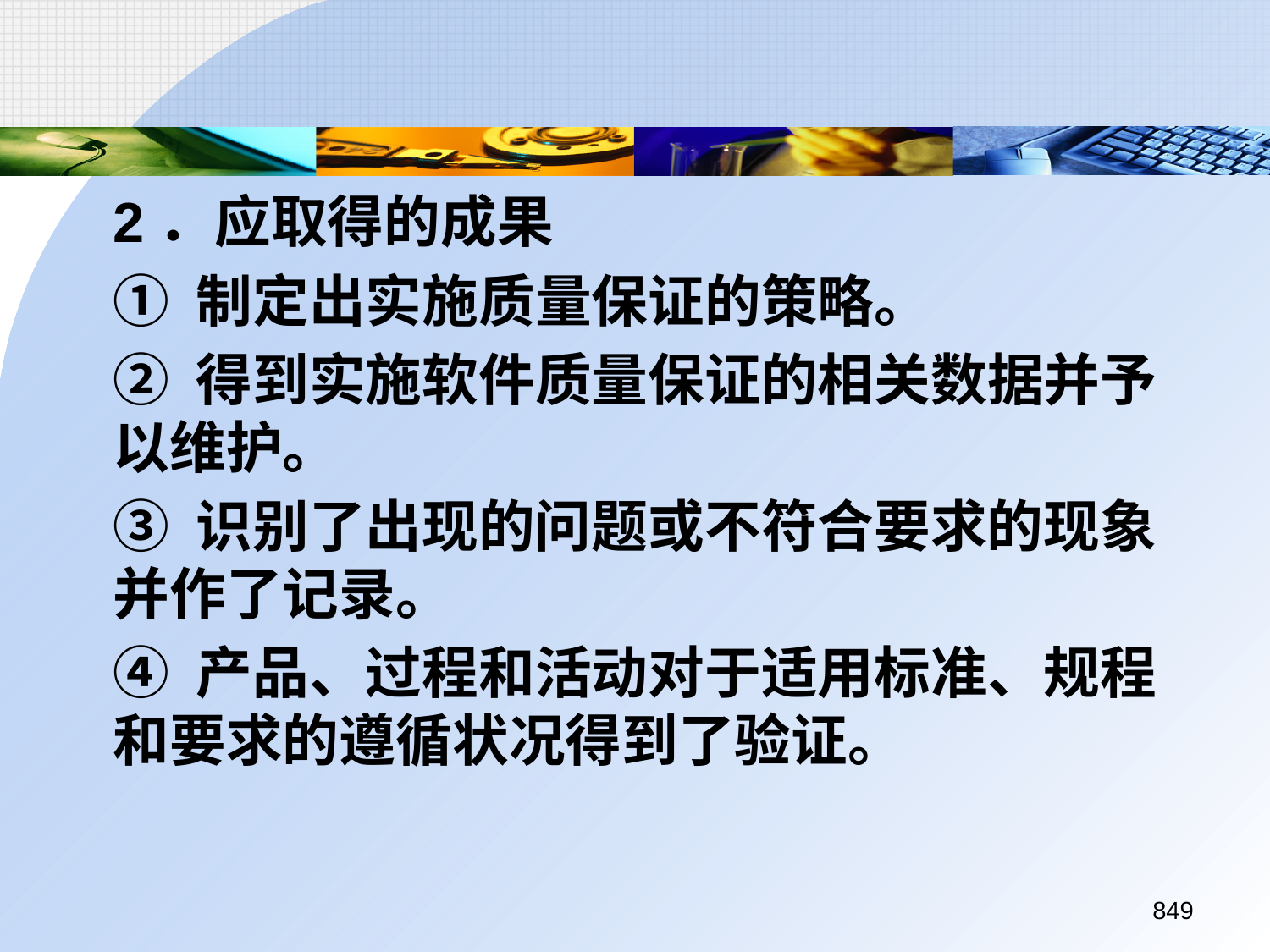

2．应取得的成果
	① 制定出实施质量保证的策略。
	② 得到实施软件质量保证的相关数据并予以维护。
	③ 识别了出现的问题或不符合要求的现象并作了记录。
	④ 产品、过程和活动对于适用标准、规程和要求的遵循状况得到了验证。

849